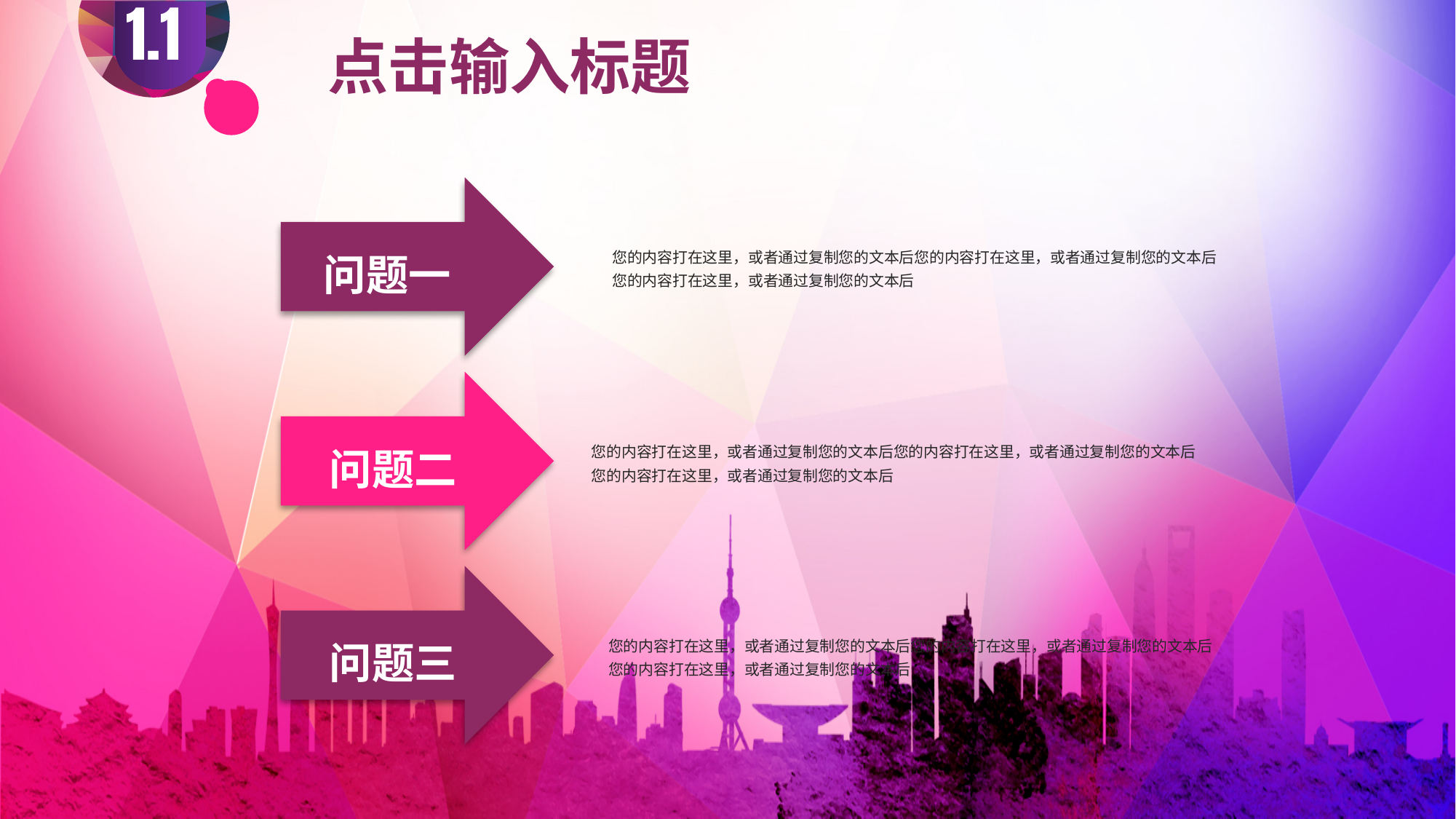

1.1
1.1

点击输入标题

问题一
您的内容打在这里，或者通过复制您的文本后您的内容打在这里，或者通过复制您的文本后
您的内容打在这里，或者通过复制您的文本后

问题二
您的内容打在这里，或者通过复制您的文本后您的内容打在这里，或者通过复制您的文本后
您的内容打在这里，或者通过复制您的文本后

问题三
您的内容打在这里，或者通过复制您的文本后您的内容打在这里，或者通过复制您的文本后
您的内容打在这里，或者通过复制您的文本后